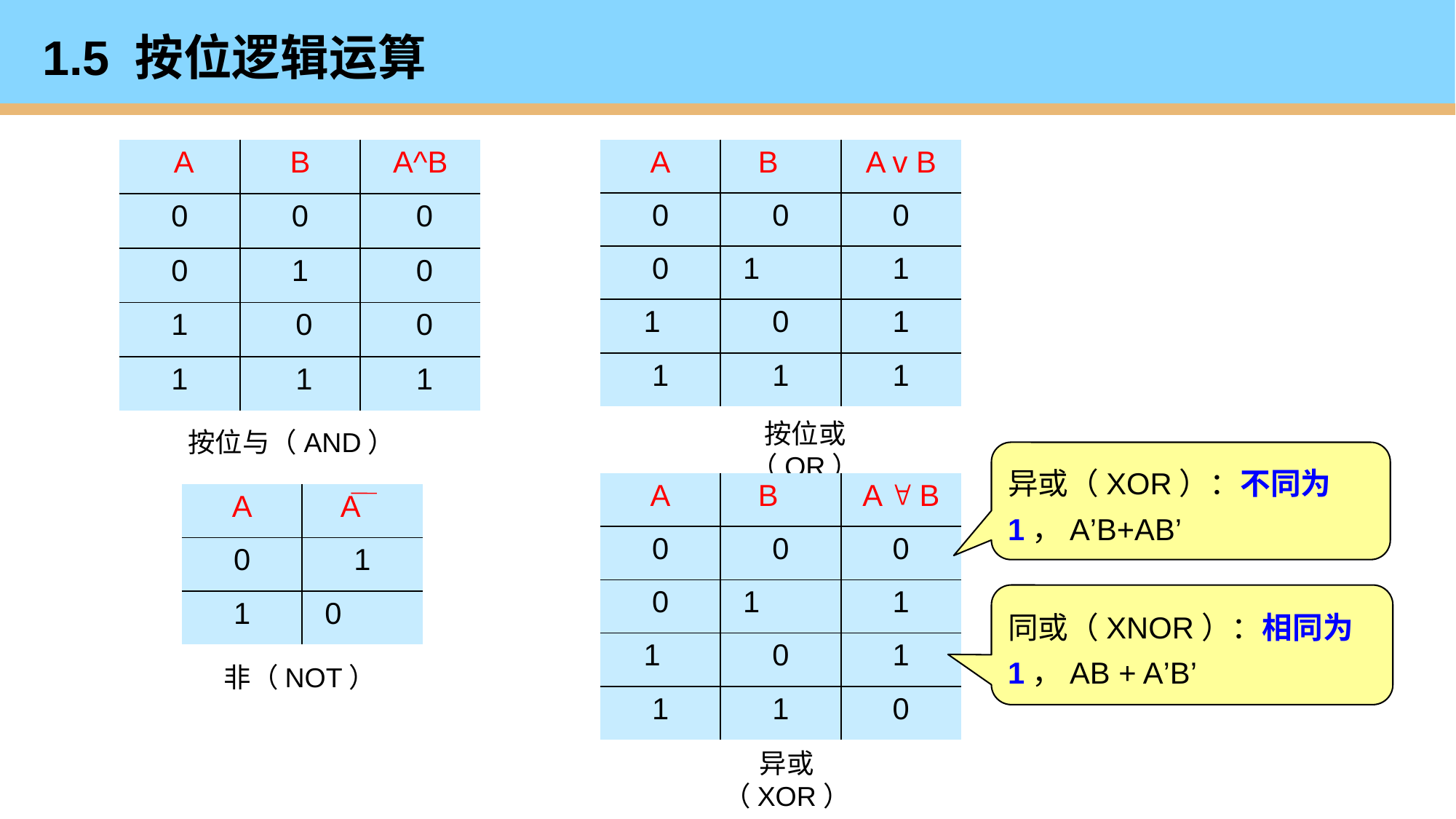

# 1.5 按位逻辑运算
| A | B | A^B |
| --- | --- | --- |
| 0 | 0 | 0 |
| 0 | 1 | 0 |
| 1 | 0 | 0 |
| 1 | 1 | 1 |
| A | B | A v B |
| --- | --- | --- |
| 0 | 0 | 0 |
| 0 | 1 | 1 |
| 1 | 0 | 1 |
| 1 | 1 | 1 |
按位或（OR）
按位与（AND）
异或（XOR）：不同为1，A’B+AB’
| A | B | A ∀ B |
| --- | --- | --- |
| 0 | 0 | 0 |
| 0 | 1 | 1 |
| 1 | 0 | 1 |
| 1 | 1 | 0 |
| A | A |
| --- | --- |
| 0 | 1 |
| 1 | 0 |

同或（XNOR）：相同为1，AB + A’B’
非（NOT）
异或（XOR）
22